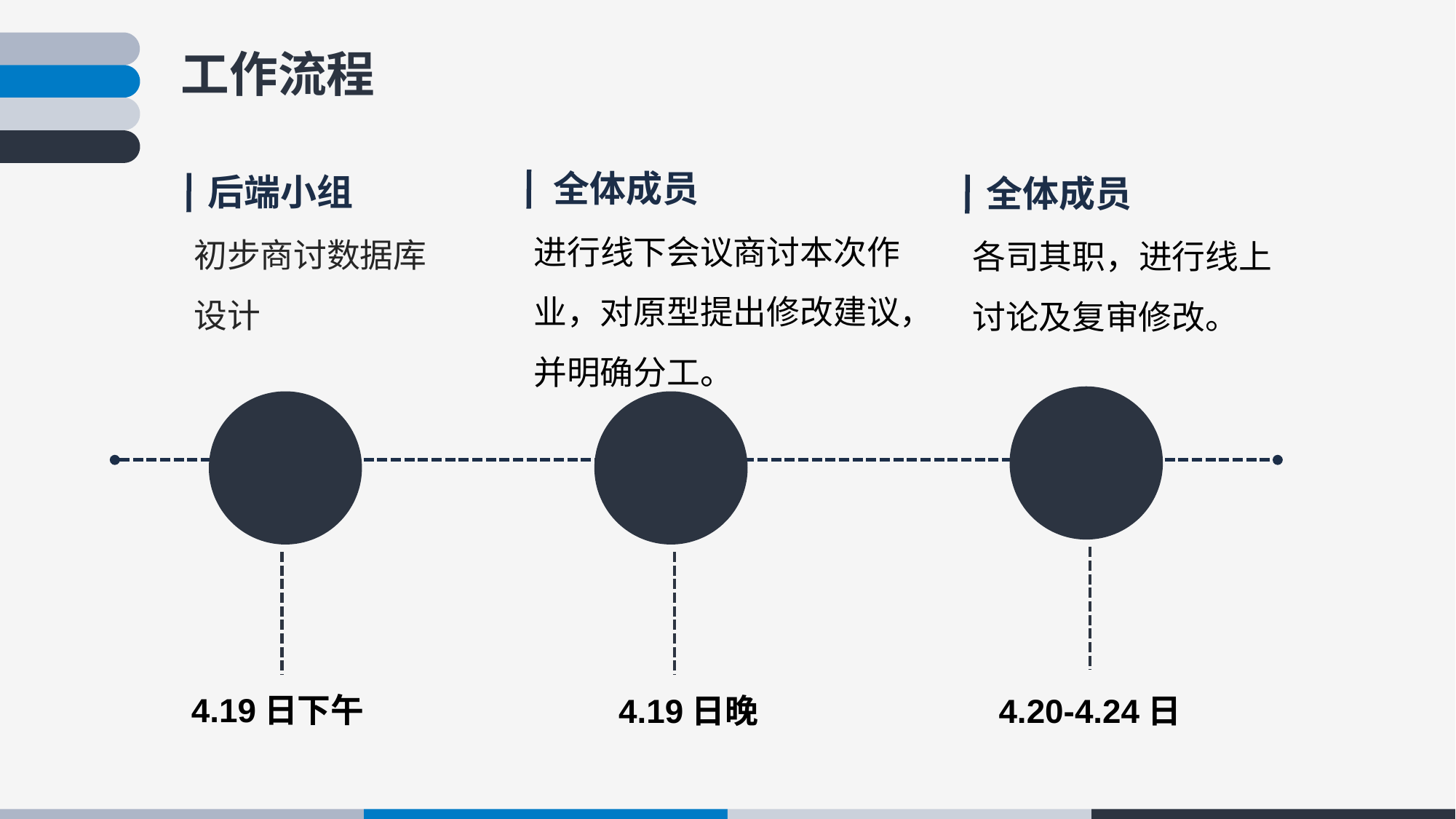

工作流程
全体成员
进行线下会议商讨本次作业，对原型提出修改建议，并明确分工。
后端小组
初步商讨数据库设计
全体成员
各司其职，进行线上讨论及复审修改。

4.19日下午
4.19日晚
4.20-4.24日